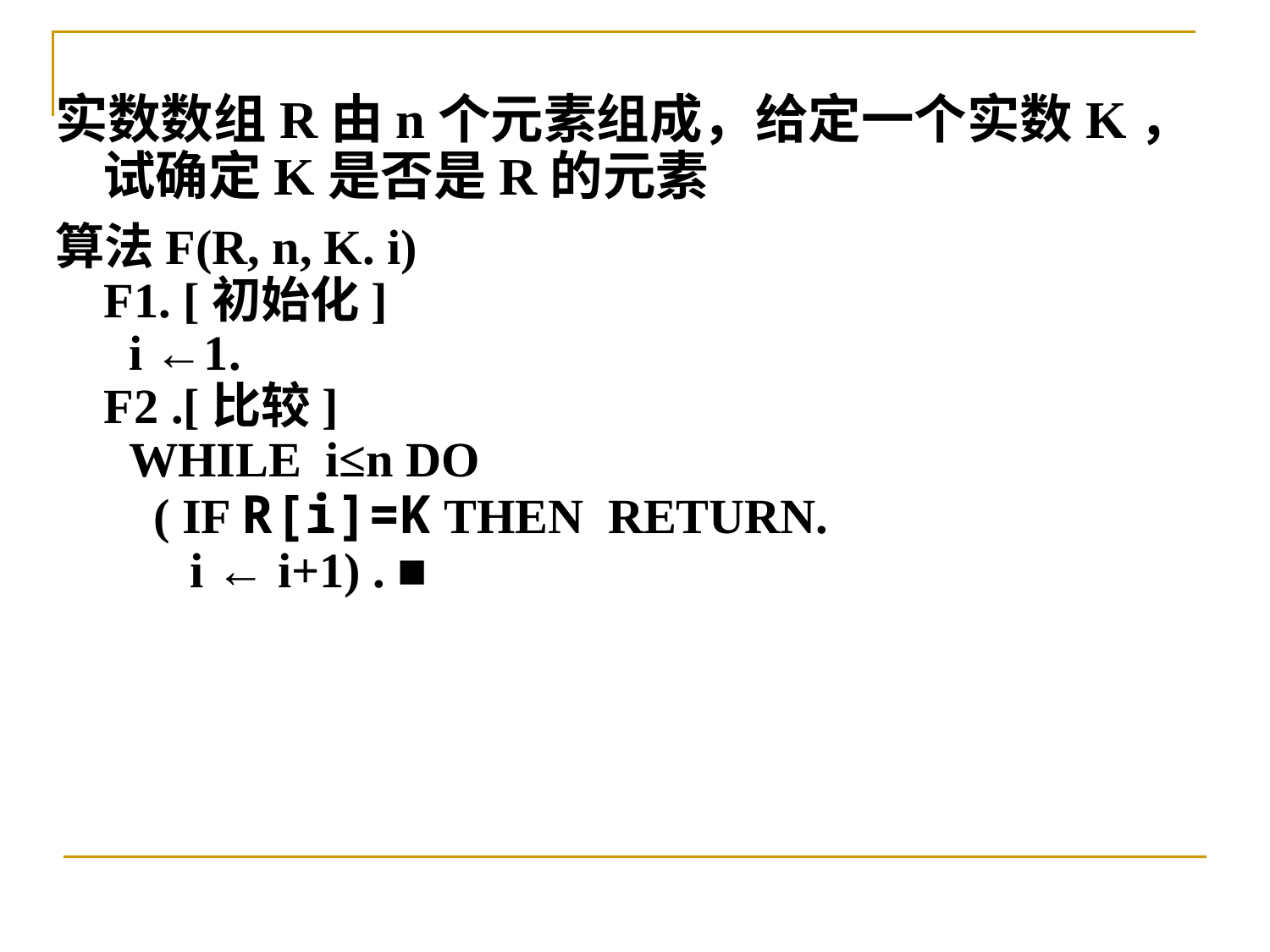

实数数组R由n个元素组成，给定一个实数K，试确定K是否是R的元素
算法F(R, n, K. i)
    F1. [初始化]
      i ←1.
    F2 .[比较]
      WHILE  i≤n DO
        ( IF R[i]=K THEN  RETURN.
           i ← i+1) . ■